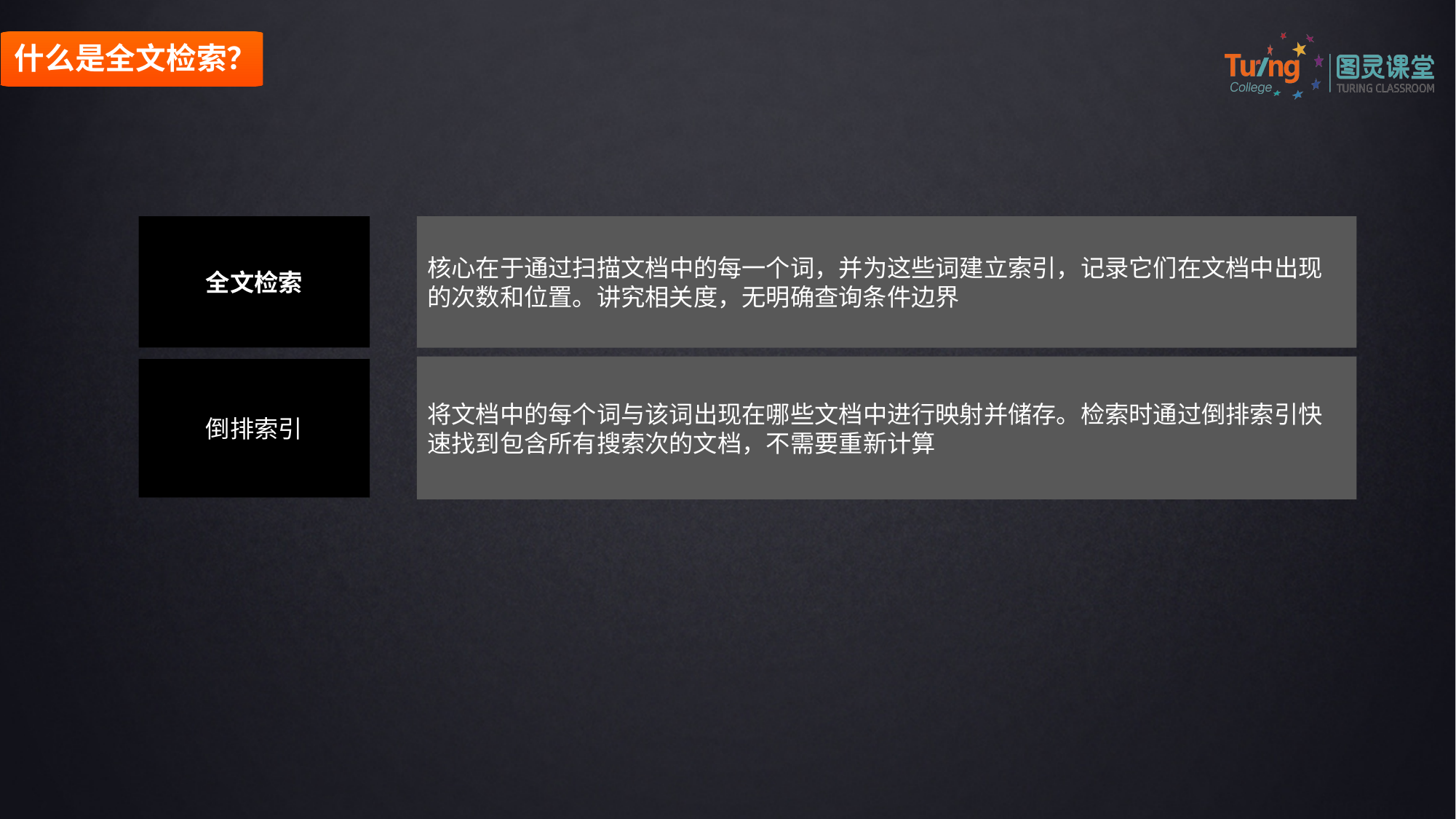

什么是全文检索？
全文检索
核心在于通过扫描文档中的每一个词，并为这些词建立索引，记录它们在文档中出现的次数和位置。讲究相关度，无明确查询条件边界
将文档中的每个词与该词出现在哪些文档中进行映射并储存。检索时通过倒排索引快速找到包含所有搜索次的文档，不需要重新计算
倒排索引